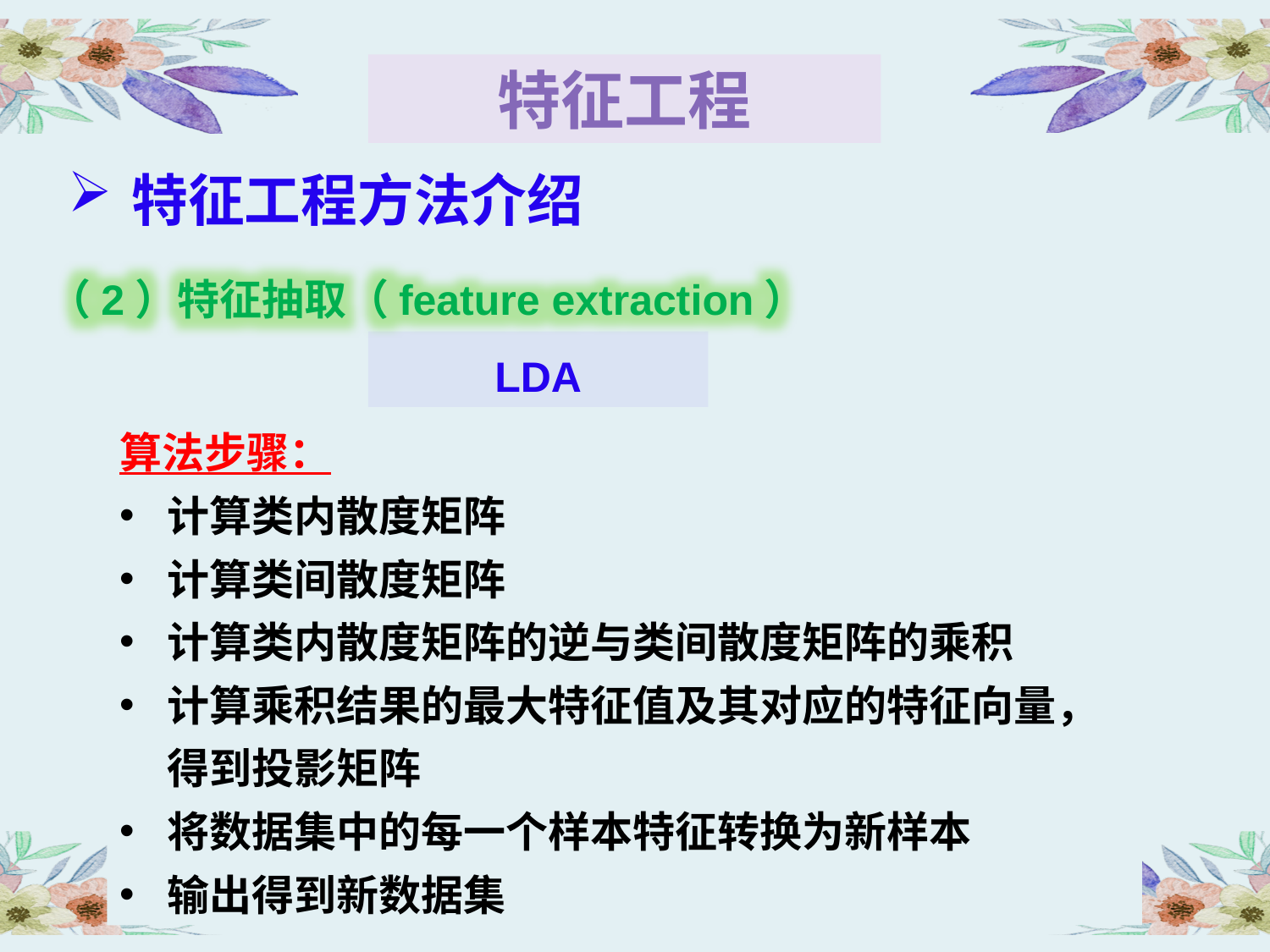

特征工程
特征工程方法介绍
（2）特征抽取（feature extraction）
LDA
算法步骤：
计算类内散度矩阵
计算类间散度矩阵
计算类内散度矩阵的逆与类间散度矩阵的乘积
计算乘积结果的最大特征值及其对应的特征向量，得到投影矩阵
将数据集中的每一个样本特征转换为新样本
输出得到新数据集